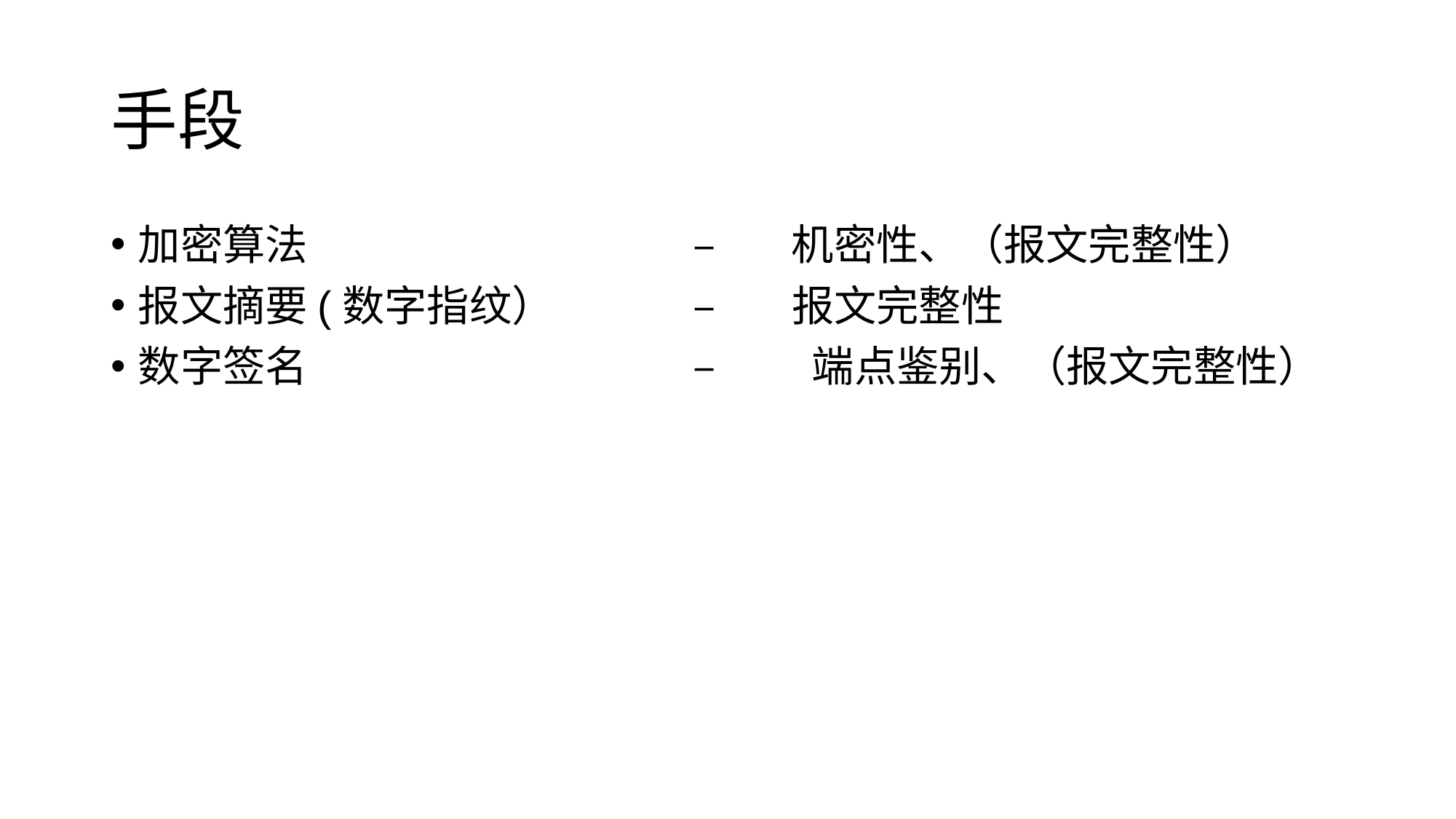

# 手段
加密算法				 –        机密性、（报文完整性）
报文摘要(数字指纹） 		 –        报文完整性
数字签名				 –	  端点鉴别、（报文完整性）